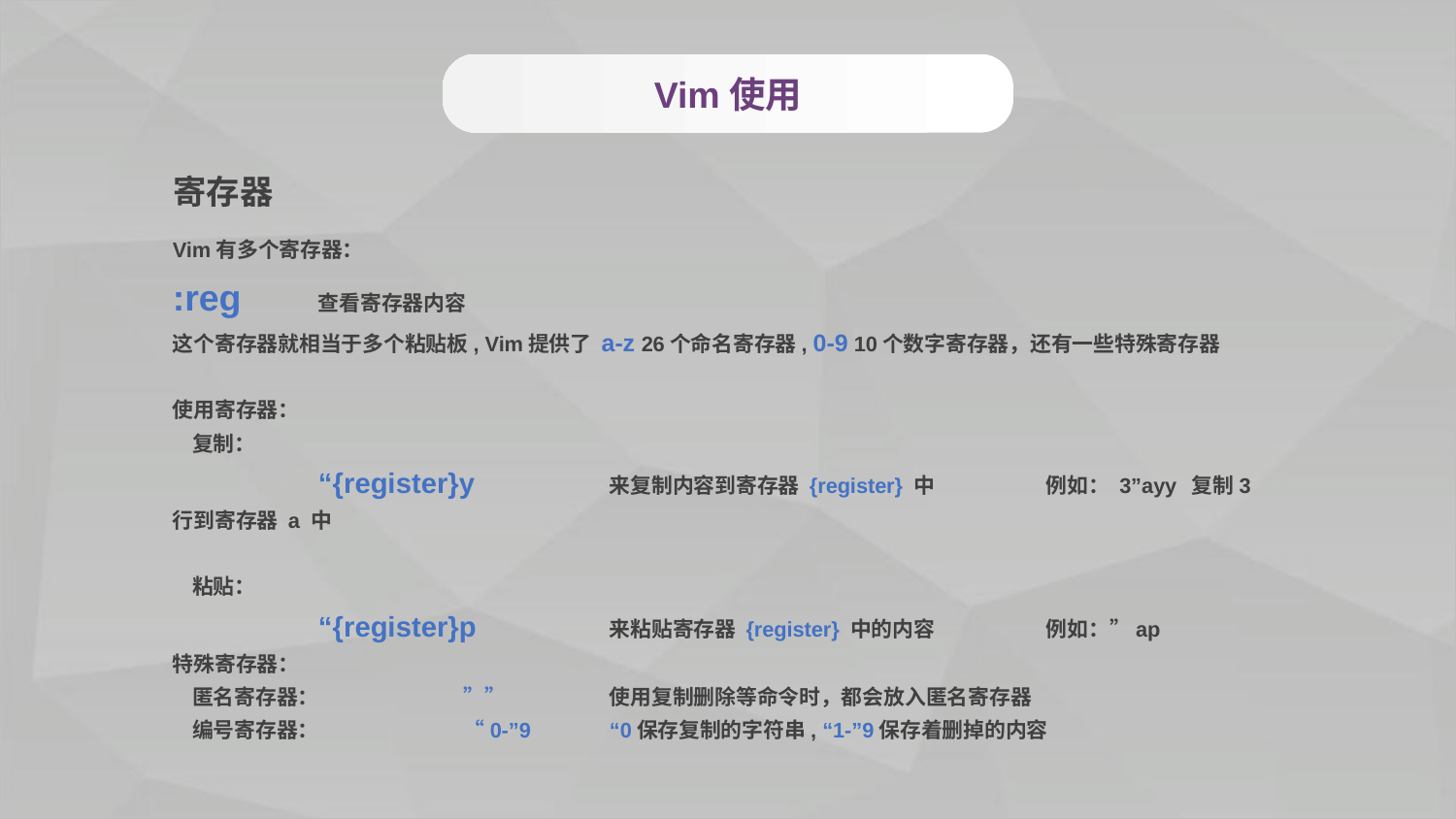

Vim使用
寄存器
Vim有多个寄存器：
:reg	查看寄存器内容
这个寄存器就相当于多个粘贴板, Vim提供了 a-z 26个命名寄存器, 0-9 10个数字寄存器，还有一些特殊寄存器

使用寄存器：
   复制：
	“{register}y	来复制内容到寄存器 {register} 中	例如： 3”ayy	复制3行到寄存器 a 中

   粘贴：
	“{register}p	来粘贴寄存器 {register} 中的内容	例如：”ap
特殊寄存器：
   匿名寄存器：	””	使用复制删除等命令时，都会放入匿名寄存器
   编号寄存器：	“0-”9	“0保存复制的字符串, “1-”9保存着删掉的内容